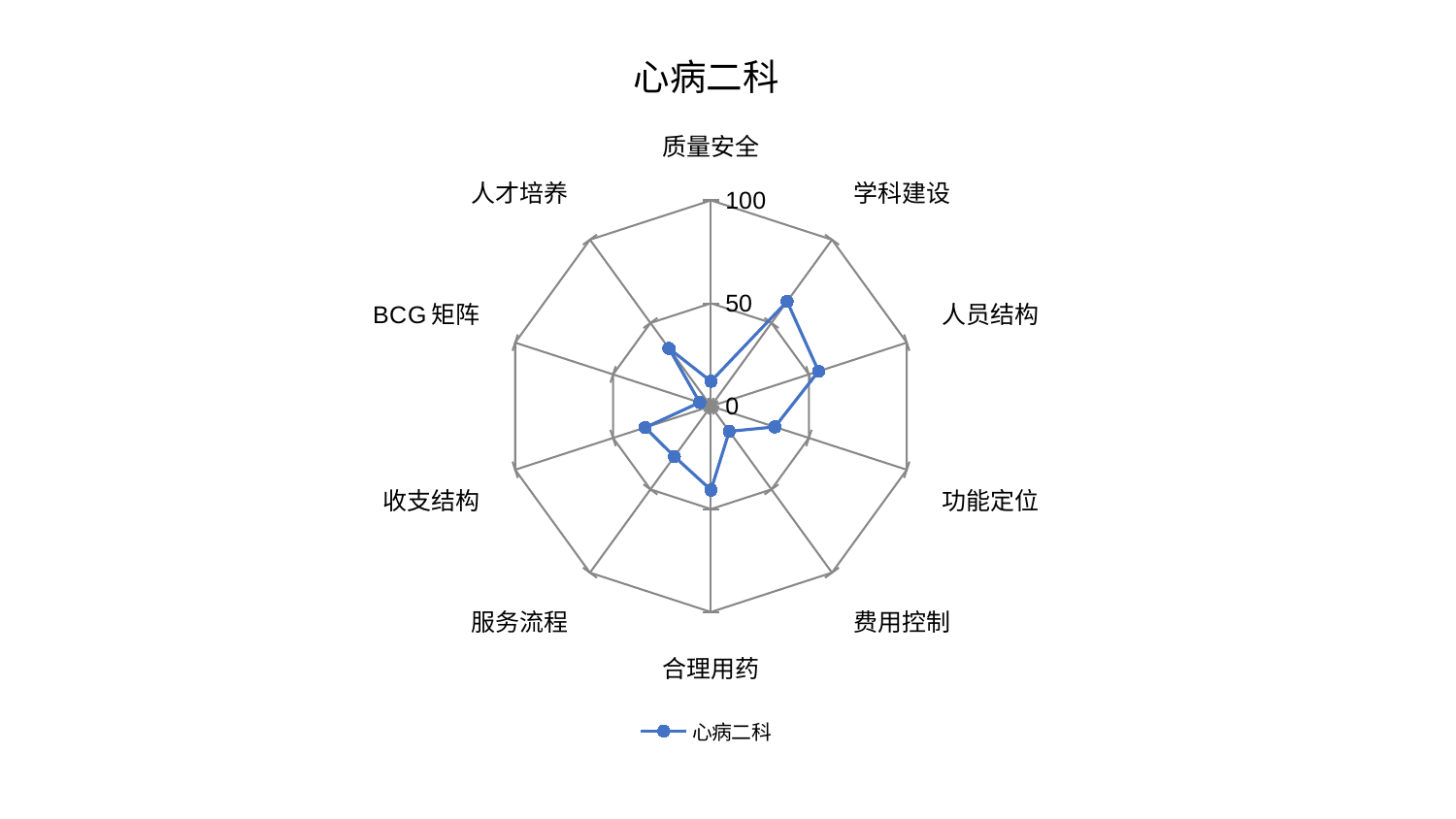

### Chart: 心病二科

| Category | 心病二科 |
|---|---|
| 质量安全 | 12.103102267010389 |
| 学科建设 | 62.91907472472487 |
| 人员结构 | 54.97114888570486 |
| 功能定位 | 32.65866938542048 |
| 费用控制 | 15.11138387930214 |
| 合理用药 | 40.72370016743848 |
| 服务流程 | 30.259197255328164 |
| 收支结构 | 33.60793035666006 |
| BCG矩阵 | 5.7888721105675796 |
| 人才培养 | 34.752062361416414 |
145